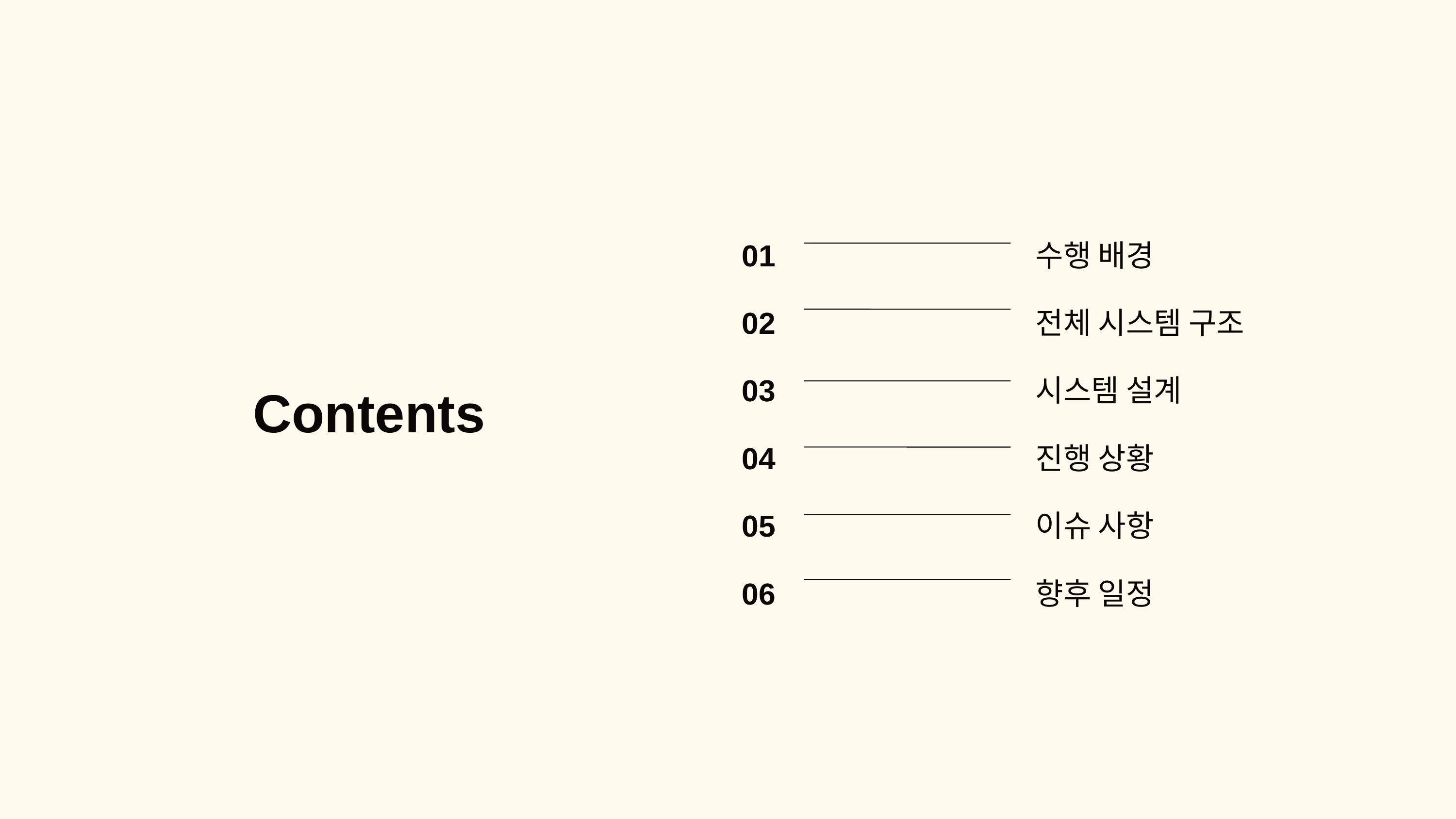

01
02
03
04
05
06
수행 배경
전체 시스템 구조
시스템 설계
진행 상황
이슈 사항
향후 일정

Contents